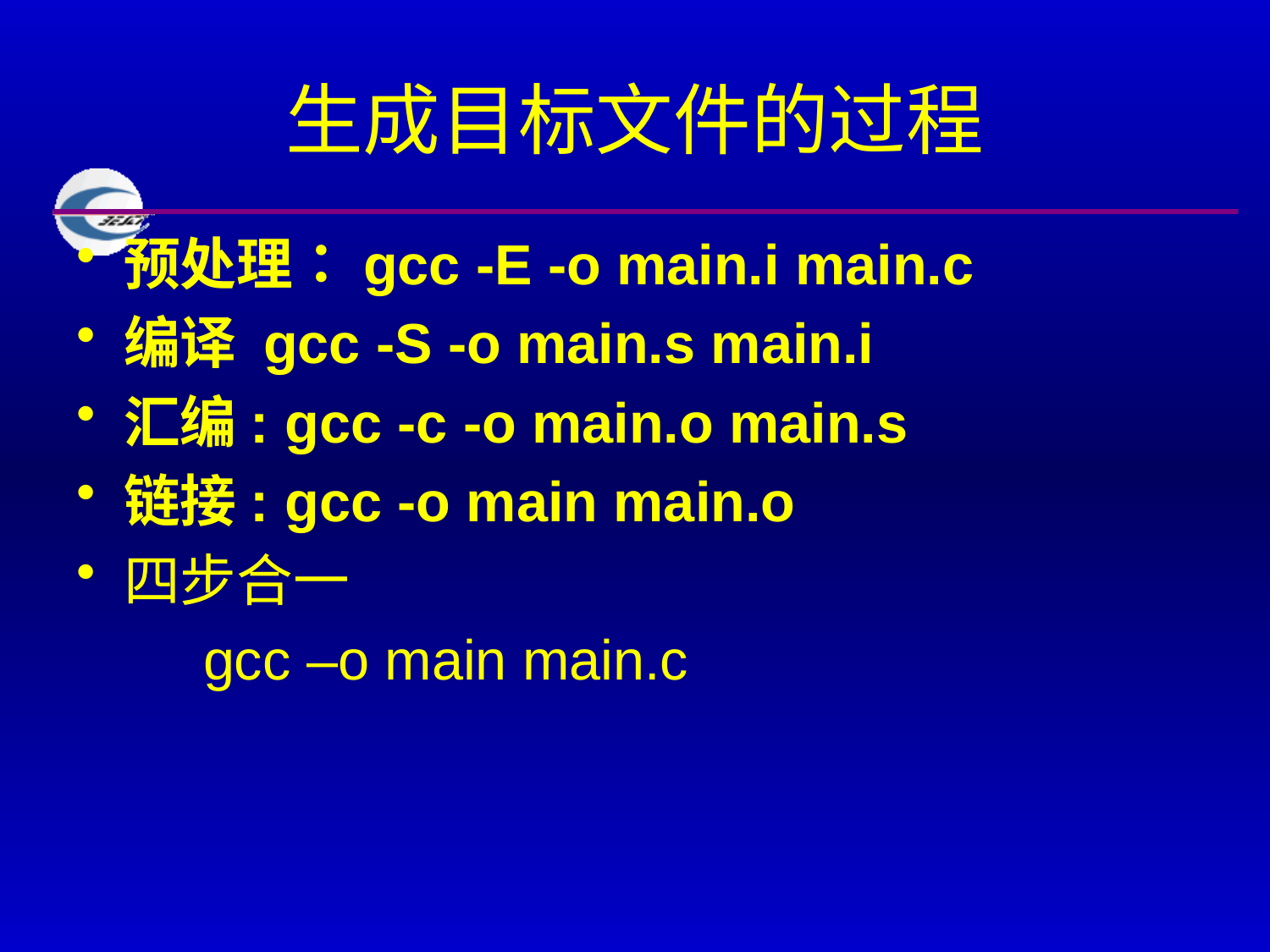

# 生成目标文件的过程
预处理：gcc -E -o main.i main.c
编译 gcc -S -o main.s main.i
汇编: gcc -c -o main.o main.s
链接: gcc -o main main.o
四步合一
	gcc –o main main.c